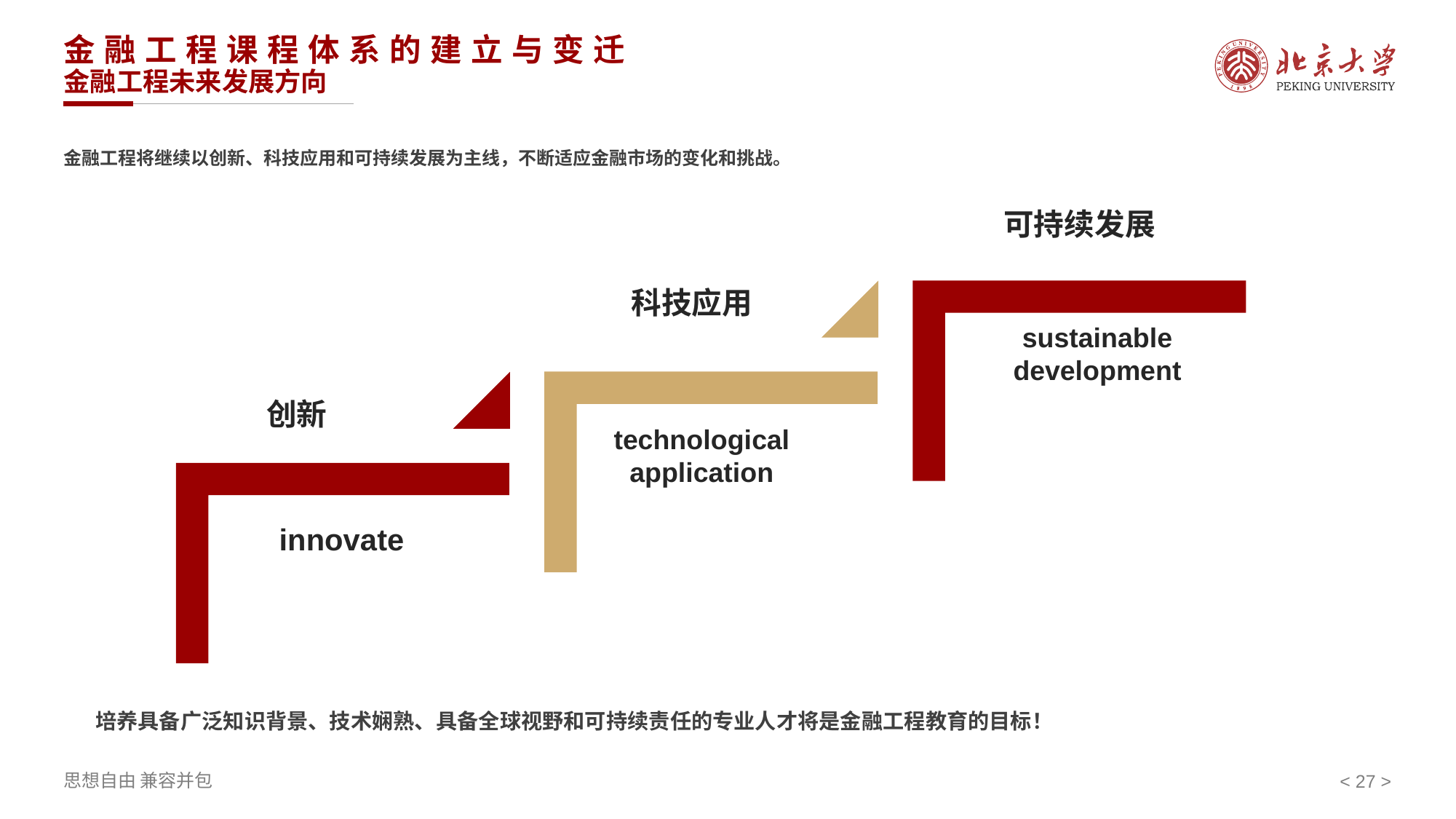

# 金融工程课程体系的建立与变迁 金融工程未来发展方向
金融工程将继续以创新、科技应用和可持续发展为主线，不断适应金融市场的变化和挑战。
可持续发展

科技应用

sustainable development

创新

technological application
innovate
培养具备广泛知识背景、技术娴熟、具备全球视野和可持续责任的专业人才将是金融工程教育的目标！
< 27 >